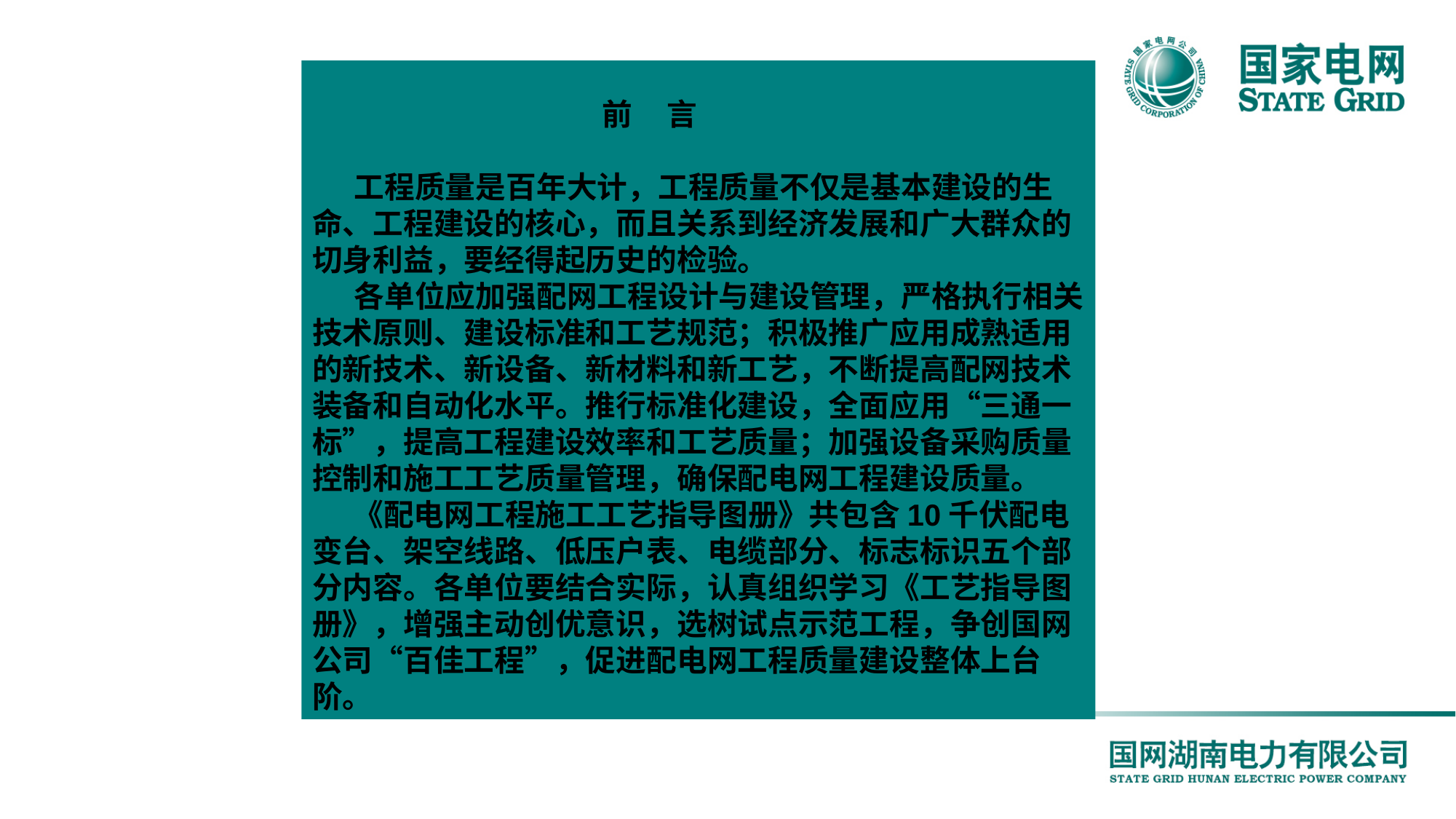

前     言

     工程质量是百年大计，工程质量不仅是基本建设的生命、工程建设的核心，而且关系到经济发展和广大群众的切身利益，要经得起历史的检验。
     各单位应加强配网工程设计与建设管理，严格执行相关技术原则、建设标准和工艺规范；积极推广应用成熟适用的新技术、新设备、新材料和新工艺，不断提高配网技术装备和自动化水平。推行标准化建设，全面应用“三通一标”，提高工程建设效率和工艺质量；加强设备采购质量控制和施工工艺质量管理，确保配电网工程建设质量。
     《配电网工程施工工艺指导图册》共包含10千伏配电变台、架空线路、低压户表、电缆部分、标志标识五个部分内容。各单位要结合实际，认真组织学习《工艺指导图册》，增强主动创优意识，选树试点示范工程，争创国网公司“百佳工程”，促进配电网工程质量建设整体上台阶。